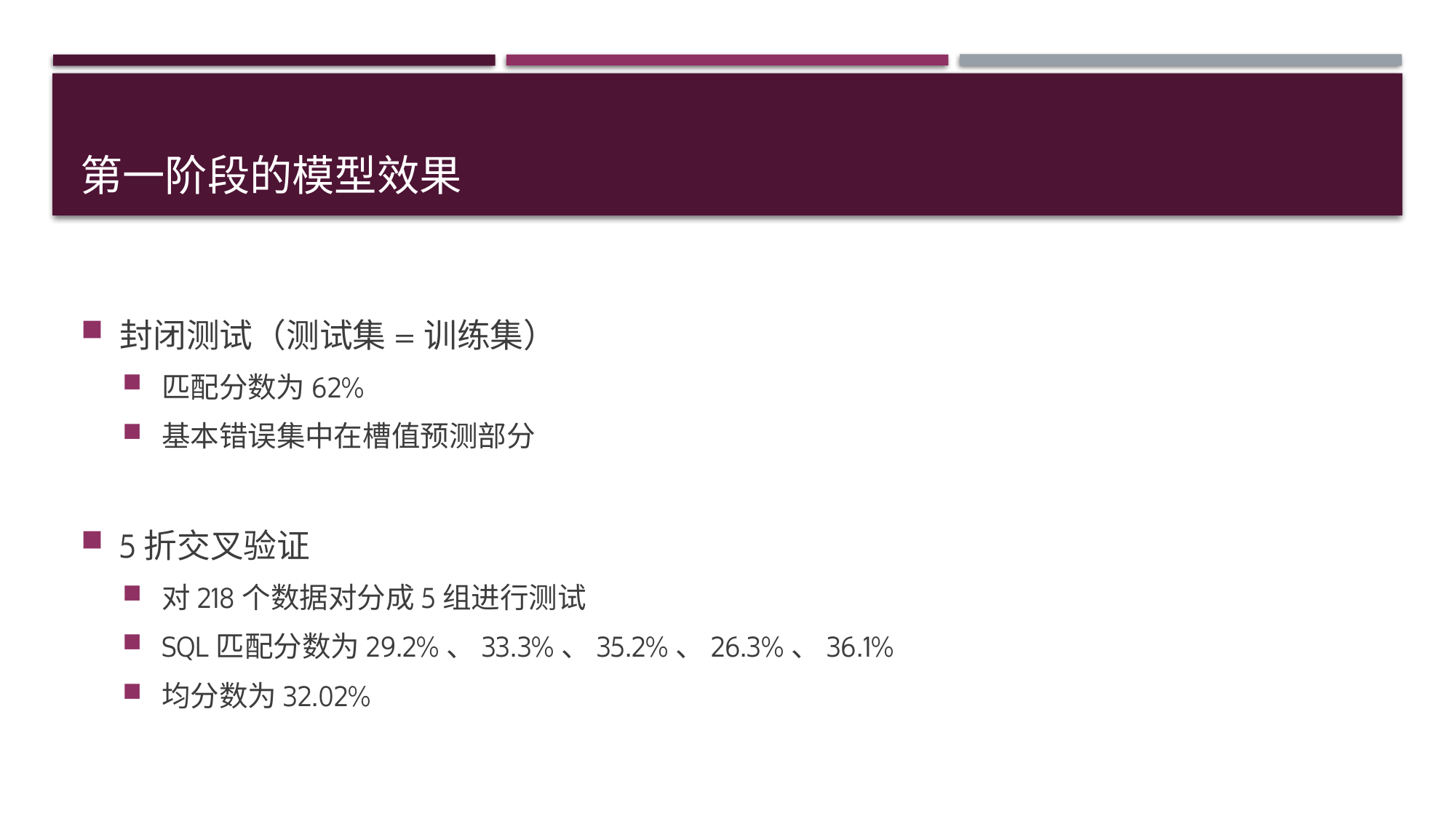

# 第一阶段的模型效果
封闭测试（测试集=训练集）
匹配分数为62%
基本错误集中在槽值预测部分

5折交叉验证
对218个数据对分成5组进行测试
SQL匹配分数为29.2%、33.3%、35.2%、26.3%、36.1%
均分数为32.02%